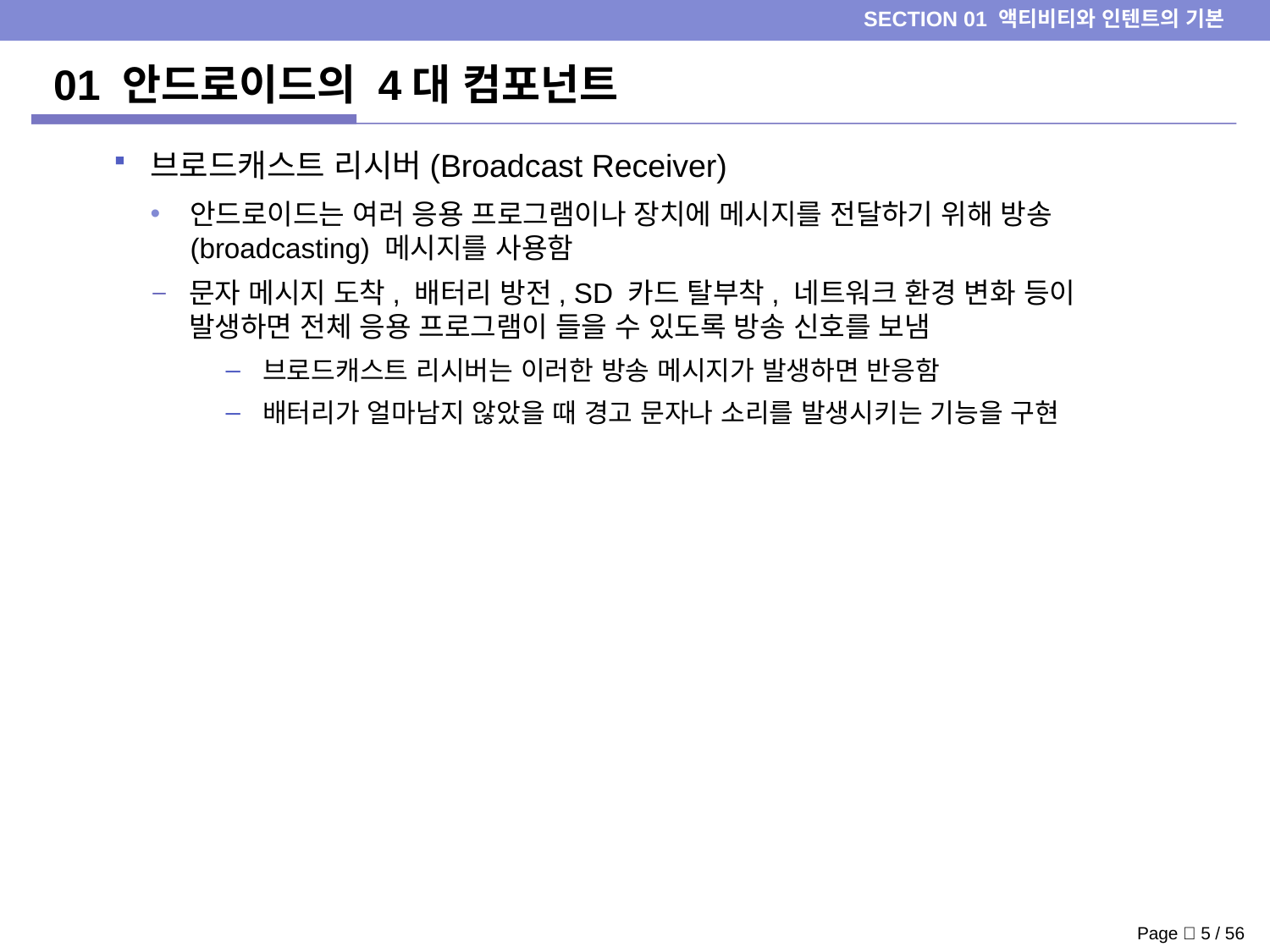

SECTION 01 액티비티와 인텐트의 기본
# 01 안드로이드의 4대 컴포넌트
브로드캐스트 리시버(Broadcast Receiver)
안드로이드는 여러 응용 프로그램이나 장치에 메시지를 전달하기 위해 방송(broadcasting) 메시지를 사용함
문자 메시지 도착, 배터리 방전, SD 카드 탈부착, 네트워크 환경 변화 등이 발생하면 전체 응용 프로그램이 들을 수 있도록 방송 신호를 보냄
브로드캐스트 리시버는 이러한 방송 메시지가 발생하면 반응함
배터리가 얼마남지 않았을 때 경고 문자나 소리를 발생시키는 기능을 구현